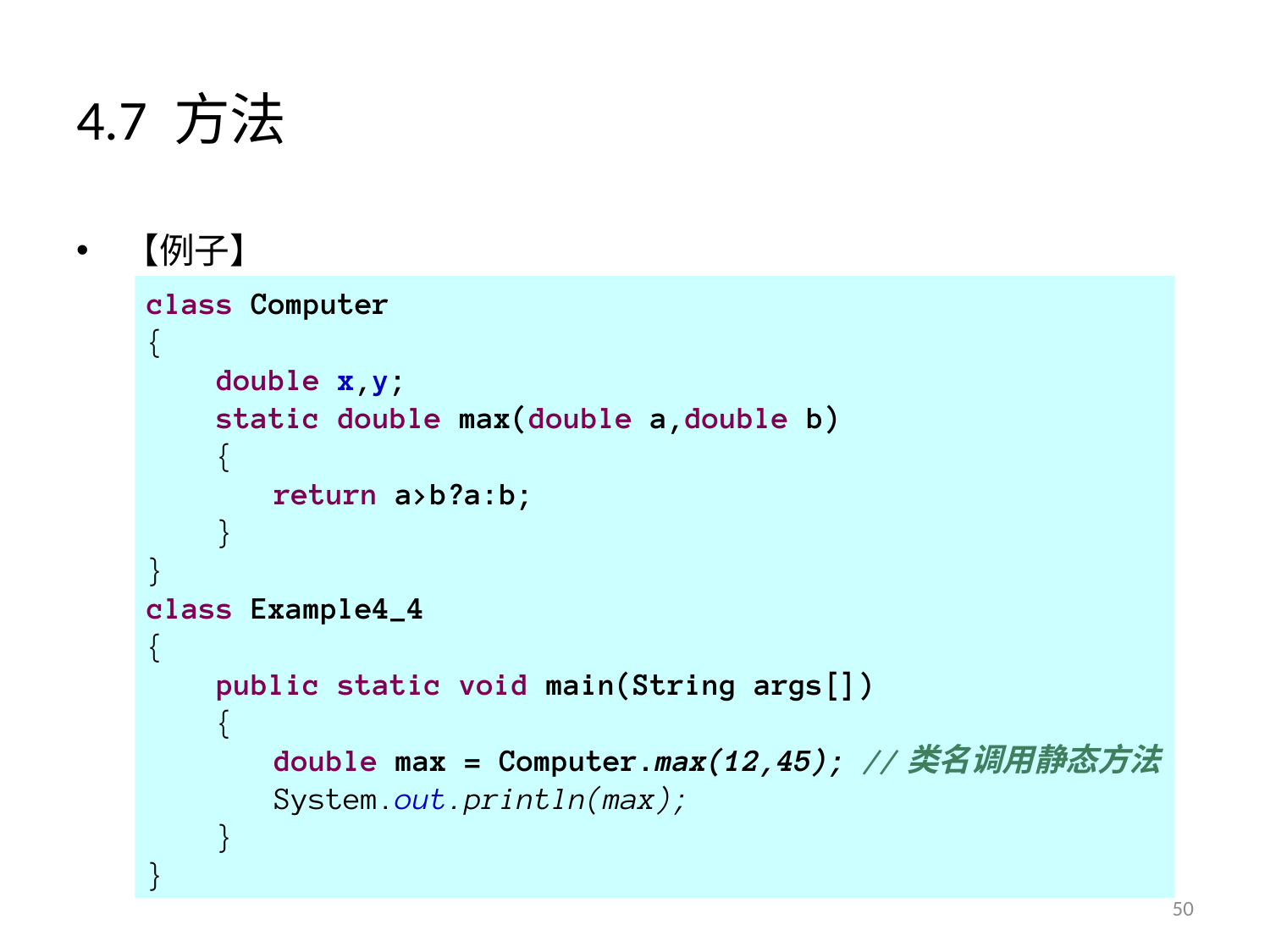

# 4.7 方法
【例子】

class Computer
{
    double x,y;
    static double max(double a,double b)
    {
    	return a>b?a:b;
    }
}
class Example4_4
{
    public static void main(String args[])
    {
    	double max = Computer.max(12,45); //类名调用静态方法
	System.out.println(max);
    }
}
50